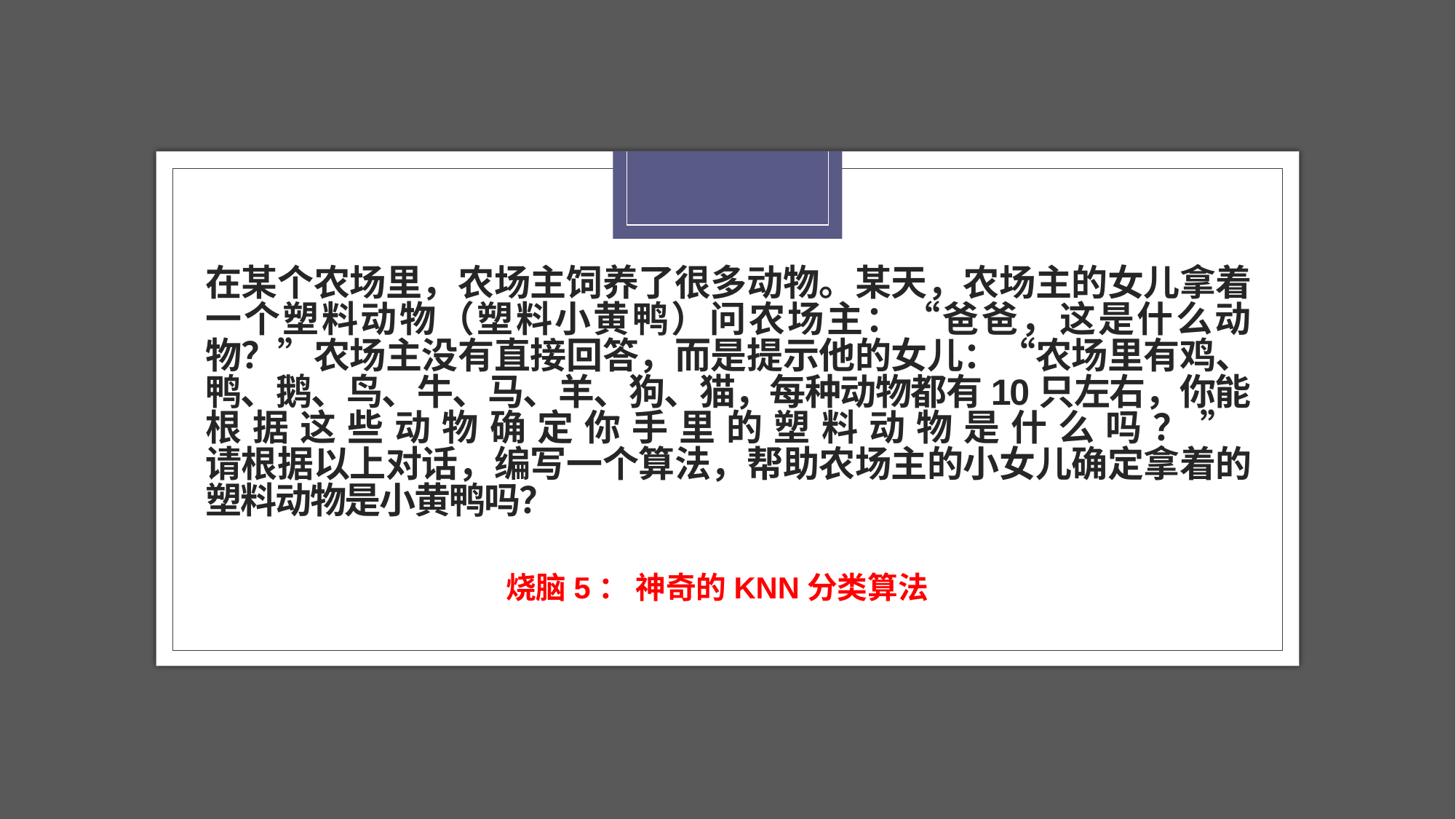

# 在某个农场里，农场主饲养了很多动物。某天，农场主的女儿拿着一个塑料动物（塑料小黄鸭）问农场主：“爸爸，这是什么动物？”农场主没有直接回答，而是提示他的女儿：“农场里有鸡、鸭、鹅、鸟、牛、马、羊、狗、猫，每种动物都有10只左右，你能根据这些动物确定你手里的塑料动物是什么吗？” 请根据以上对话，编写一个算法，帮助农场主的小女儿确定拿着的塑料动物是小黄鸭吗？
烧脑5： 神奇的KNN分类算法